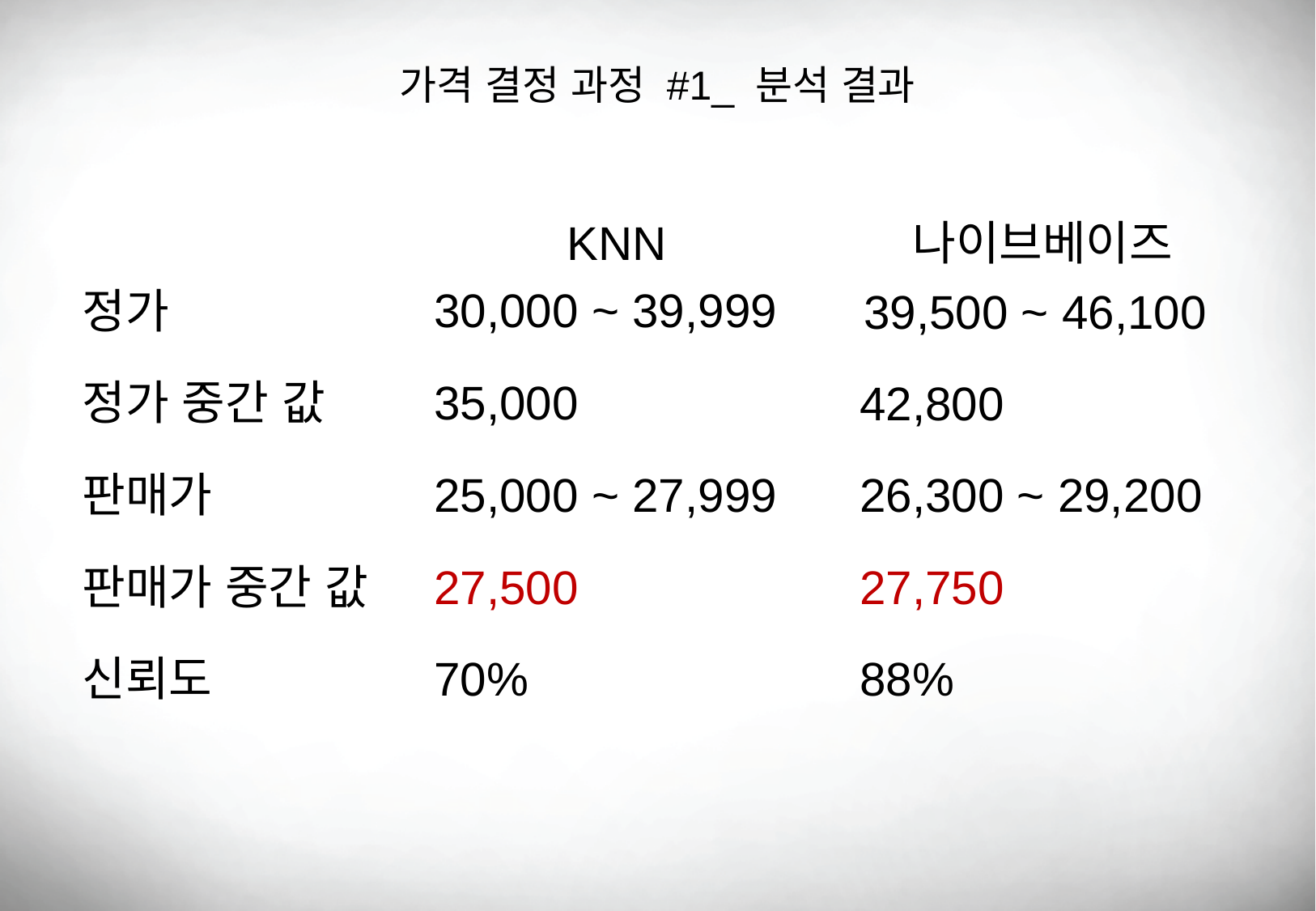

가격 결정 과정 #1_ 분석 결과
나이브베이즈
KNN
30,000 ~ 39,999
정가
39,500 ~ 46,100
35,000
정가 중간 값
42,800
25,000 ~ 27,999
판매가
26,300 ~ 29,200
27,500
27,750
판매가 중간 값
신뢰도
70%
88%